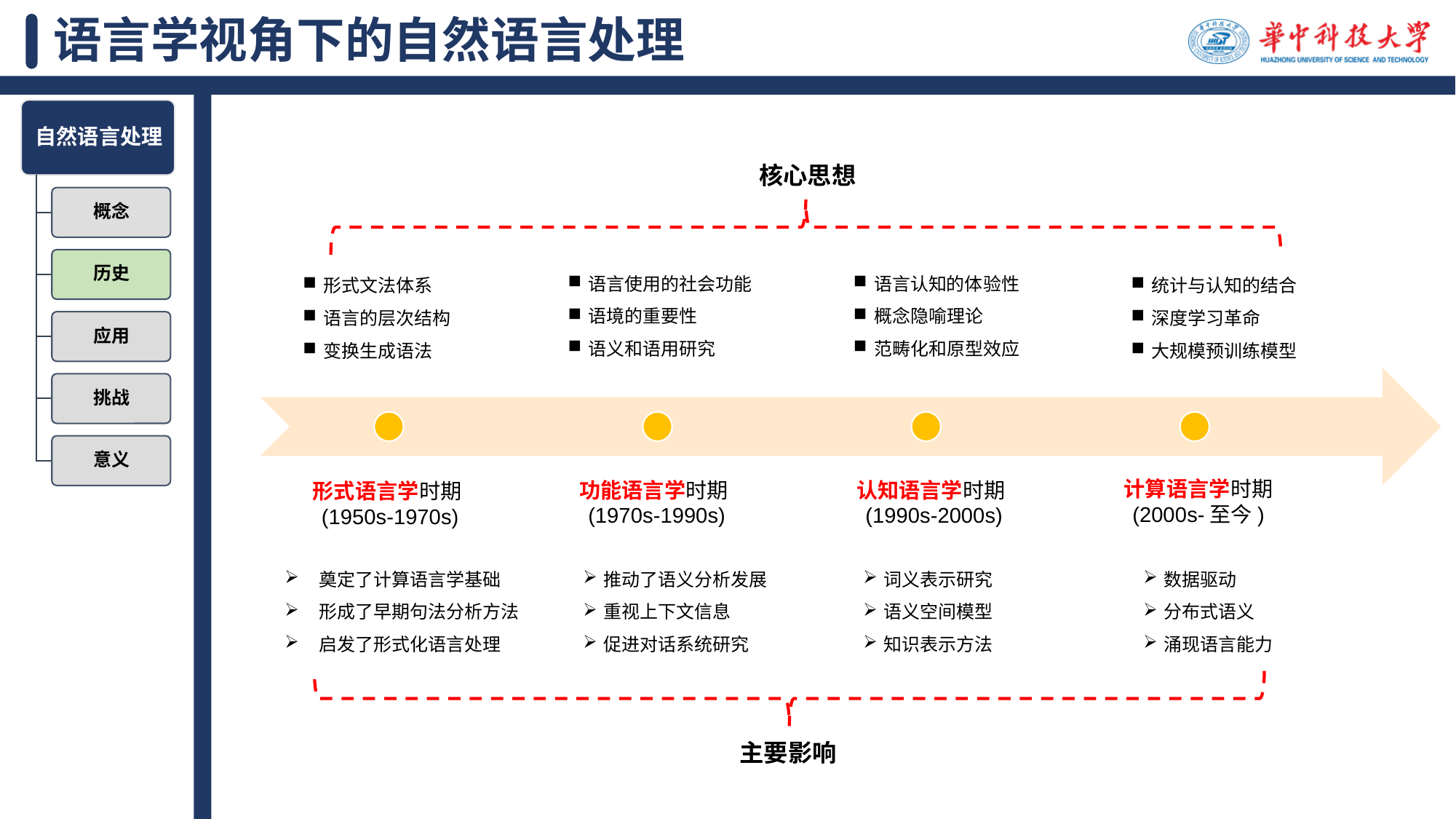

# 语言学视角下的自然语言处理
自然语言处理
概念
历史
应用
挑战
意义
核心思想

语言使用的社会功能
语境的重要性
语义和语用研究
语言认知的体验性
概念隐喻理论
范畴化和原型效应
形式文法体系
语言的层次结构
变换生成语法
统计与认知的结合
深度学习革命
大规模预训练模型

计算语言学时期
(2000s-至今)
功能语言学时期
 (1970s-1990s)
认知语言学时期
 (1990s-2000s)
形式语言学时期
 (1950s-1970s)
奠定了计算语言学基础
形成了早期句法分析方法
启发了形式化语言处理
推动了语义分析发展
重视上下文信息
促进对话系统研究
词义表示研究
语义空间模型
知识表示方法
数据驱动
分布式语义
涌现语言能力
主要影响